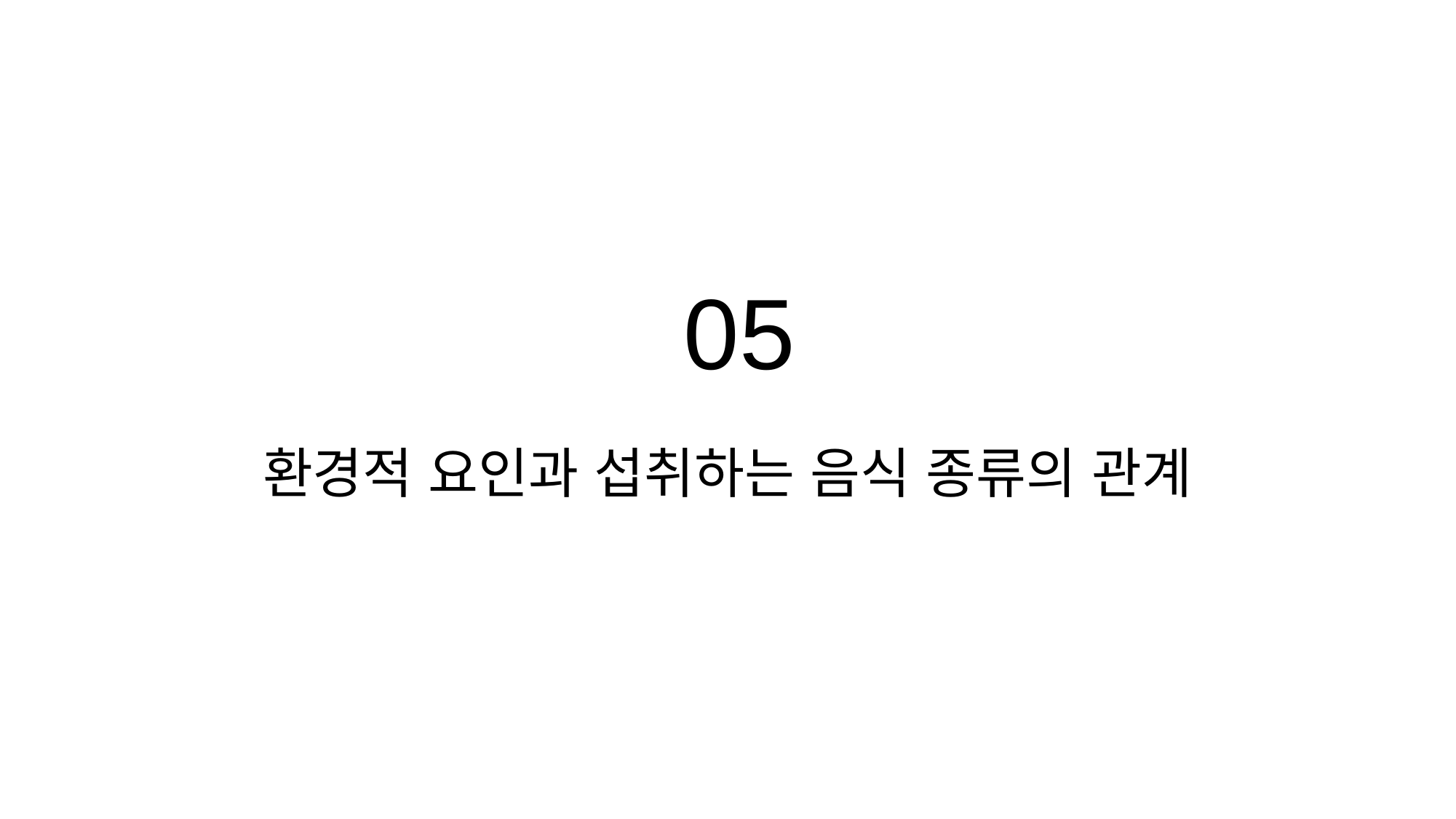

05
# 환경적 요인과 섭취하는 음식 종류의 관계